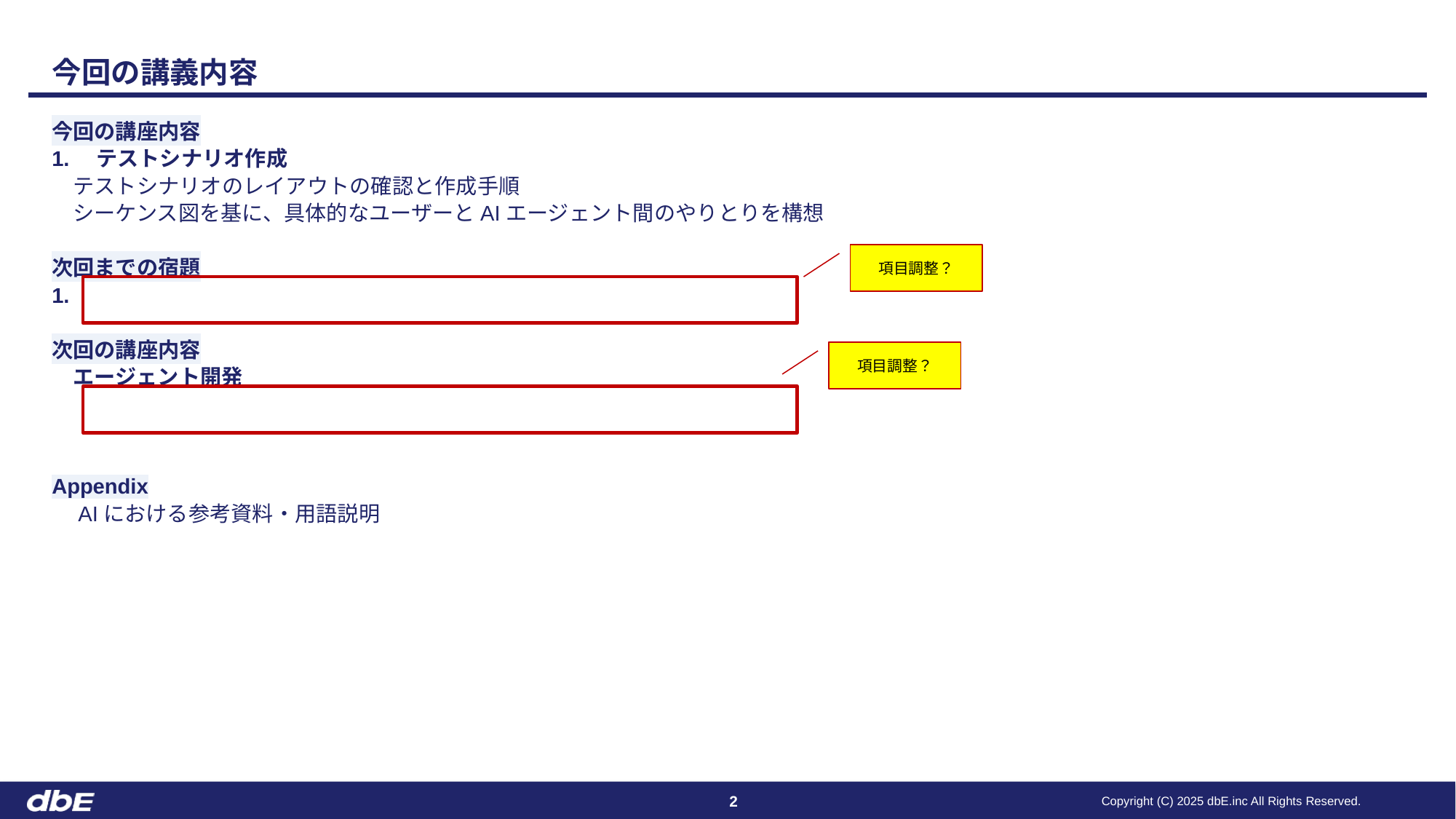

# 今回の講義内容
今回の講座内容
1.　テストシナリオ作成
　テストシナリオのレイアウトの確認と作成手順
　シーケンス図を基に、具体的なユーザーとAIエージェント間のやりとりを構想

次回までの宿題
1.

次回の講座内容
　エージェント開発

Appendix
　AIにおける参考資料・用語説明
項目調整？

項目調整？

Copyright (C) 2025 dbE.inc All Rights Reserved.
2